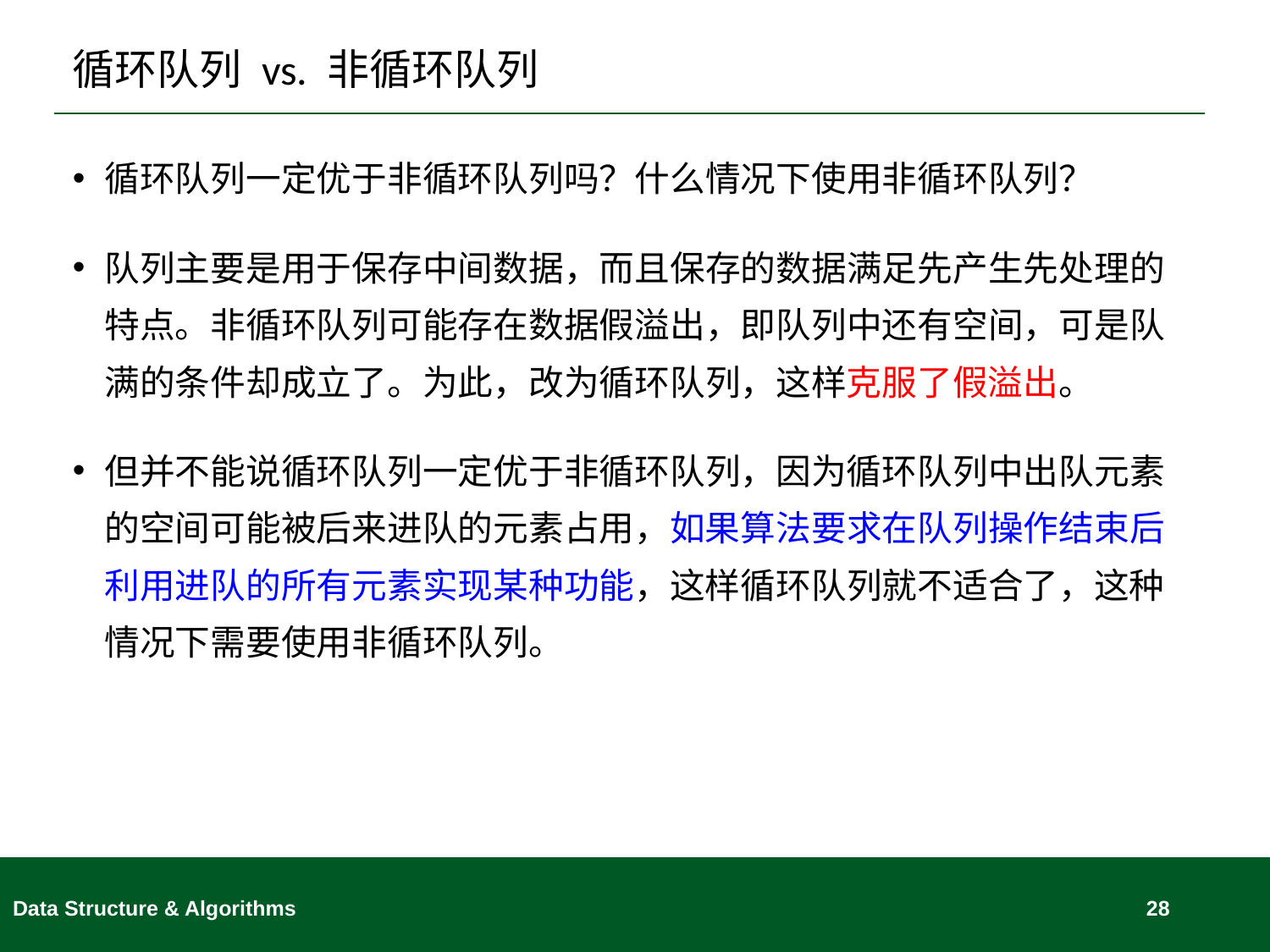

# 循环队列 vs. 非循环队列
循环队列一定优于非循环队列吗？什么情况下使用非循环队列？
队列主要是用于保存中间数据，而且保存的数据满足先产生先处理的特点。非循环队列可能存在数据假溢出，即队列中还有空间，可是队满的条件却成立了。为此，改为循环队列，这样克服了假溢出。
但并不能说循环队列一定优于非循环队列，因为循环队列中出队元素的空间可能被后来进队的元素占用，如果算法要求在队列操作结束后利用进队的所有元素实现某种功能，这样循环队列就不适合了，这种情况下需要使用非循环队列。
Data Structure & Algorithms
28